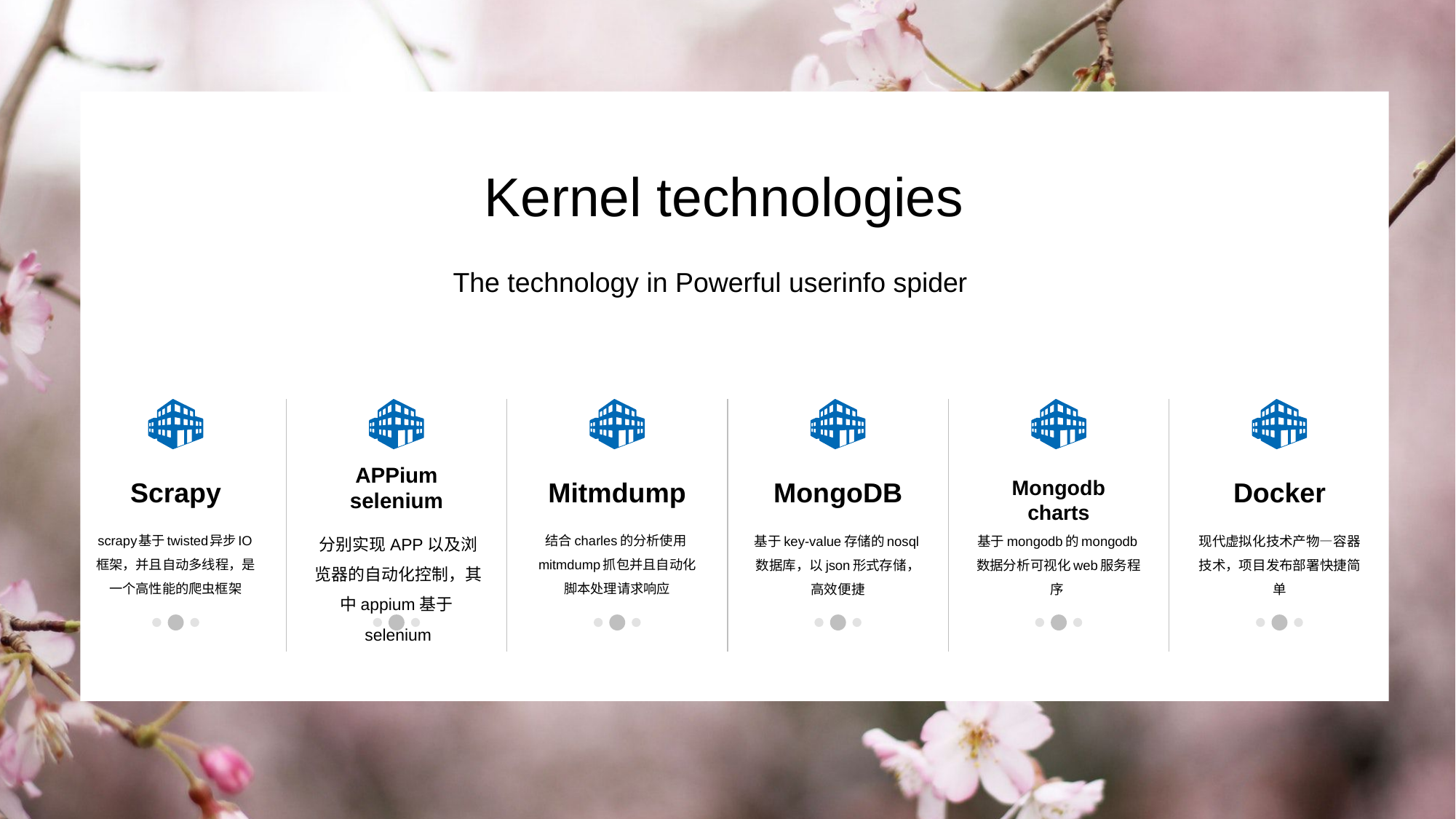

Kernel technologies
The technology in Powerful userinfo spider

Scrapy
scrapy基于twisted异步IO框架，并且自动多线程，是一个高性能的爬虫框架

APPium
selenium
分别实现APP以及浏览器的自动化控制，其中appium基于selenium

Mitmdump
结合charles的分析使用mitmdump抓包并且自动化脚本处理请求响应

MongoDB
基于key-value存储的nosql数据库，以json形式存储，高效便捷

Mongodb
charts
基于mongodb的mongodb数据分析可视化web服务程序

Docker
现代虚拟化技术产物—容器技术，项目发布部署快捷简单

#
www.islide.cc
7